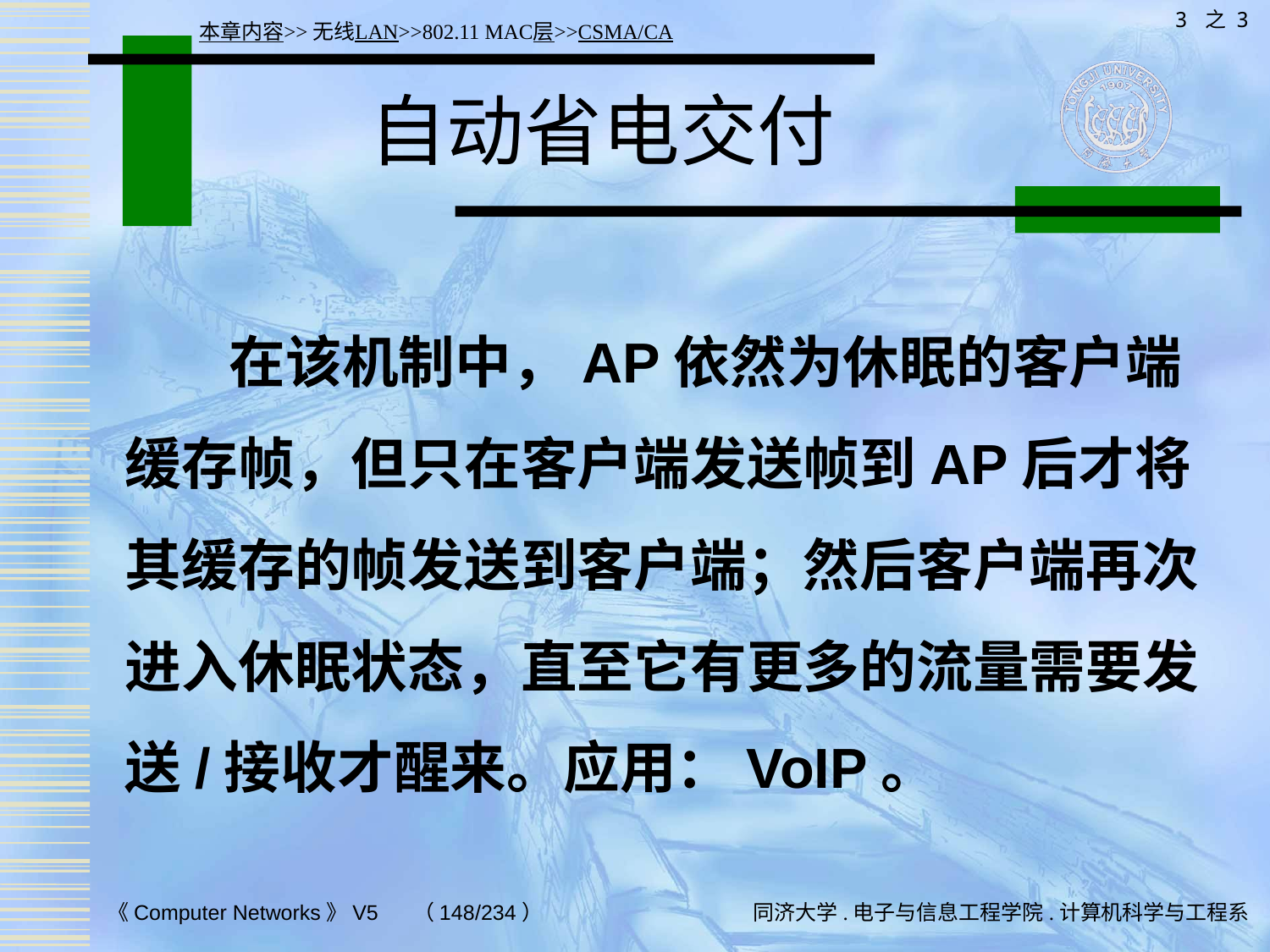

3 之 3
本章内容>>无线LAN>>802.11 MAC层>>CSMA/CA
# 自动省电交付
       在该机制中，AP依然为休眠的客户端缓存帧，但只在客户端发送帧到AP后才将其缓存的帧发送到客户端；然后客户端再次进入休眠状态，直至它有更多的流量需要发送/接收才醒来。应用：VoIP。